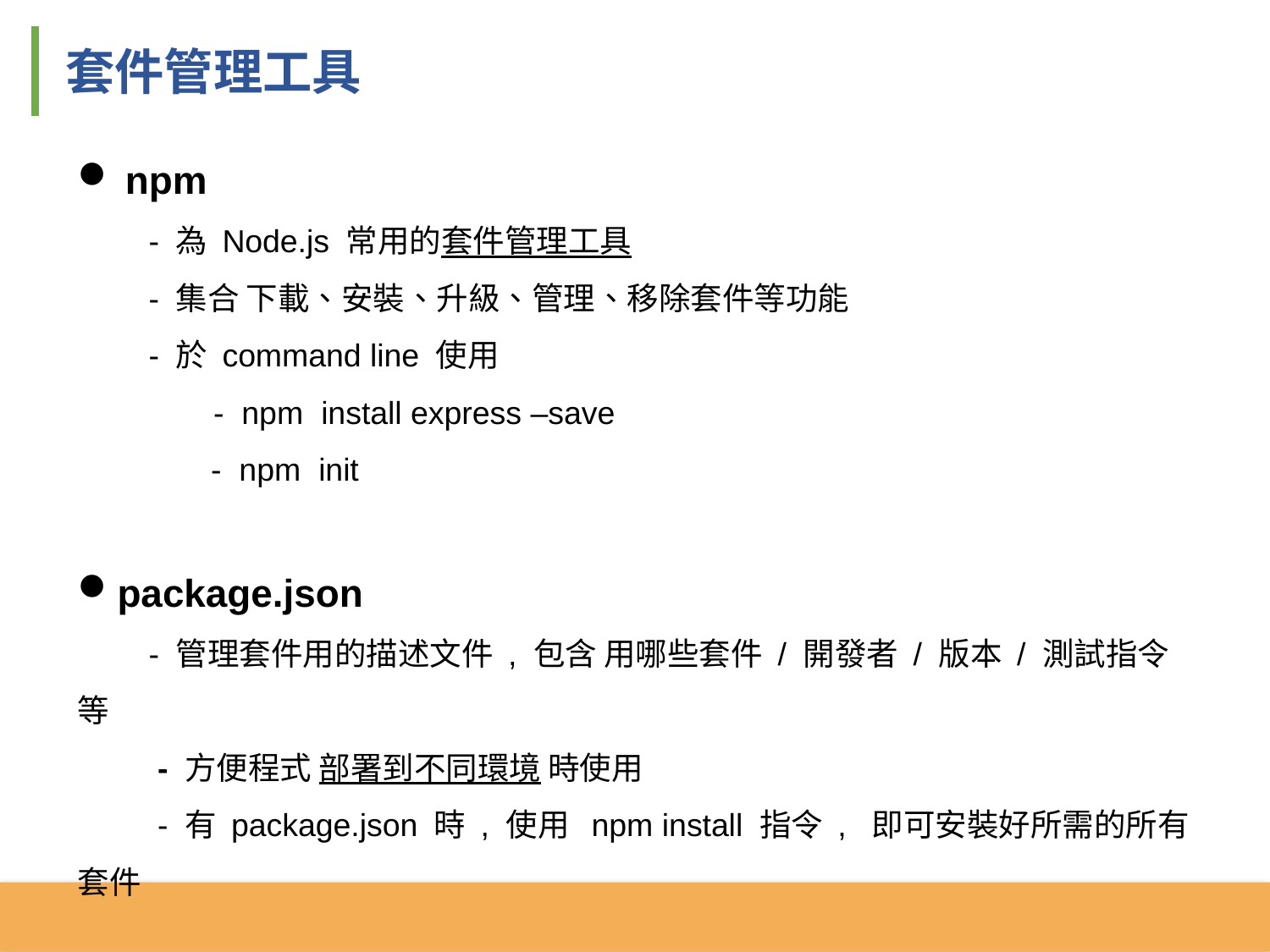

套件管理工具
npm
        - 為 Node.js 常用的套件管理工具
        - 集合 下載、安裝、升級、管理、移除套件等功能
        - 於 command line 使用
	 -  npm  install express –save
               -  npm  init

package.json
        - 管理套件用的描述文件 , 包含 用哪些套件 / 開發者 / 版本 / 測試指令 等
         - 方便程式 部署到不同環境 時使用
         - 有 package.json 時 , 使用  npm install 指令 ,  即可安裝好所需的所有套件